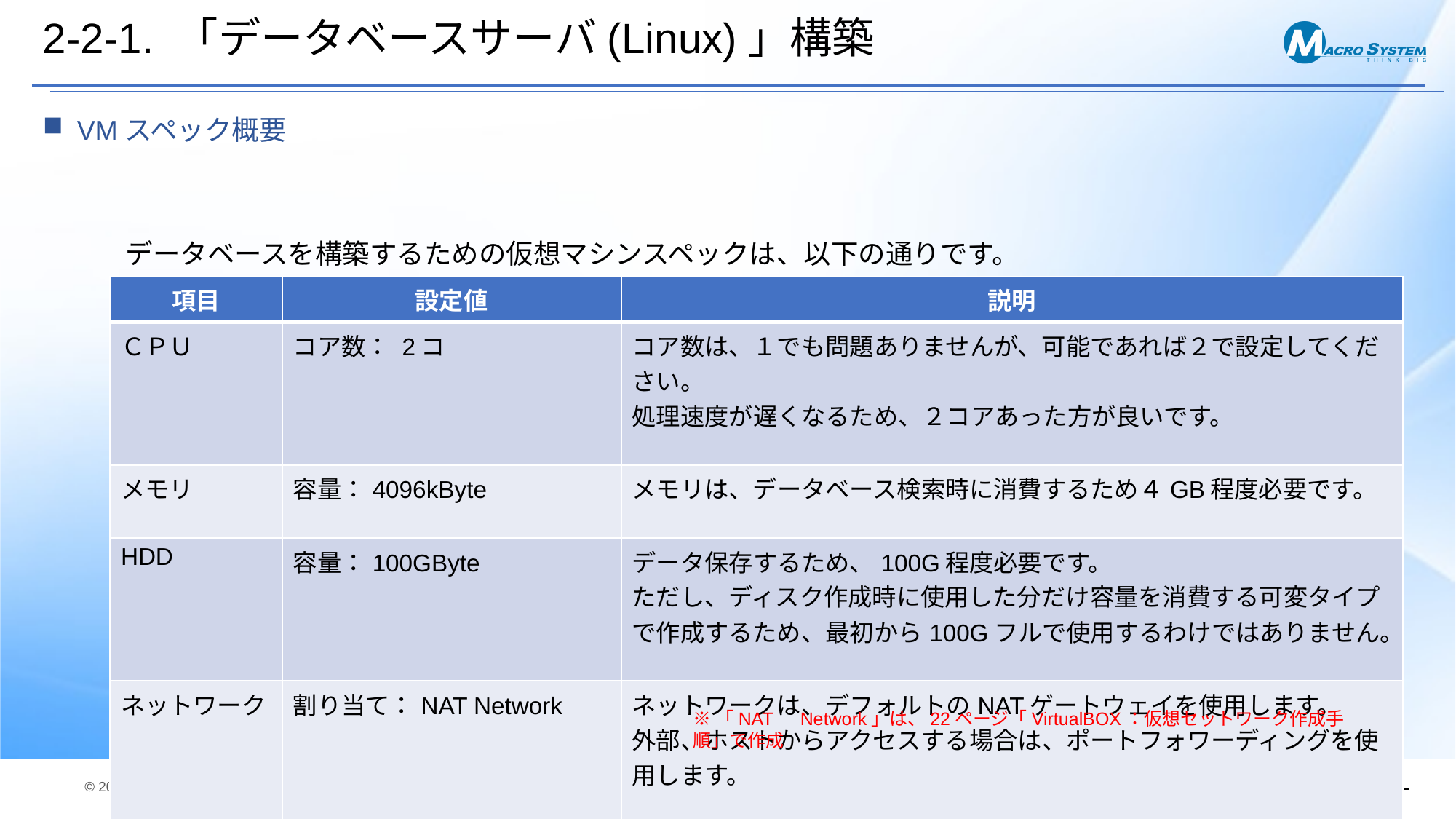

# 2-2-1. 「データベースサーバ(Linux)」構築
VMスペック概要
データベースを構築するための仮想マシンスペックは、以下の通りです。
| 項目 | 設定値 | 説明 |
| --- | --- | --- |
| ＣＰＵ | コア数： 2コ | コア数は、１でも問題ありませんが、可能であれば２で設定してください。 処理速度が遅くなるため、２コアあった方が良いです。 |
| メモリ | 容量：4096kByte | メモリは、データベース検索時に消費するため４GB程度必要です。 |
| HDD | 容量：100GByte | データ保存するため、100G程度必要です。 ただし、ディスク作成時に使用した分だけ容量を消費する可変タイプで作成するため、最初から100Gフルで使用するわけではありません。 |
| ネットワーク | 割り当て：NAT Network | ネットワークは、デフォルトのNATゲートウェイを使用します。 外部、ホストからアクセスする場合は、ポートフォワーディングを使用します。 |
※「NAT　Network」は、22ページ「VirtualBOX：仮想セットワーク作成手順」で作成